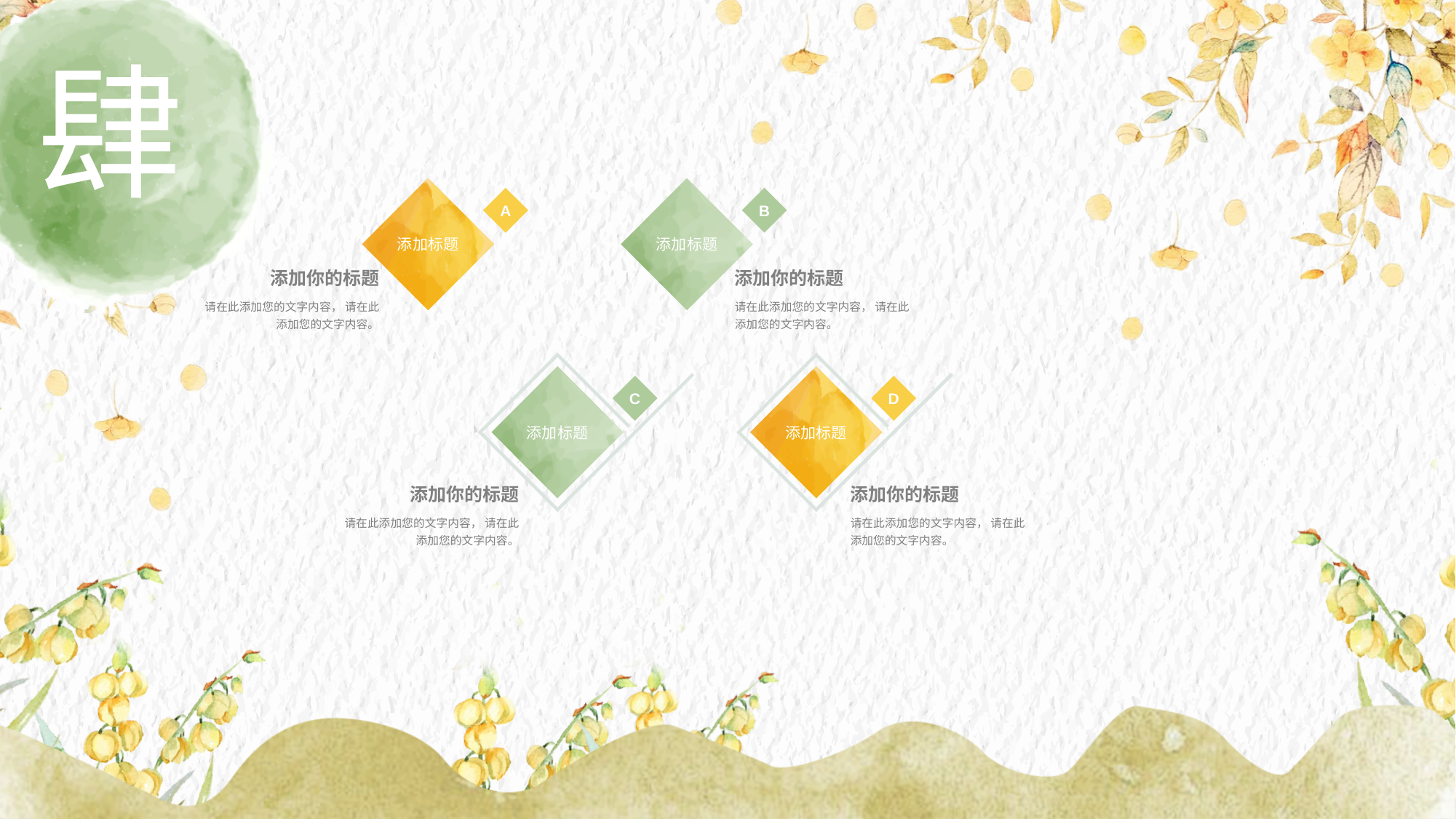

添加标题
添加标题
A
B
添加你的标题
添加你的标题
请在此添加您的文字内容， 请在此添加您的文字内容。
请在此添加您的文字内容， 请在此添加您的文字内容。

添加标题
添加标题
C
D
添加你的标题
添加你的标题
请在此添加您的文字内容， 请在此添加您的文字内容。
请在此添加您的文字内容， 请在此添加您的文字内容。